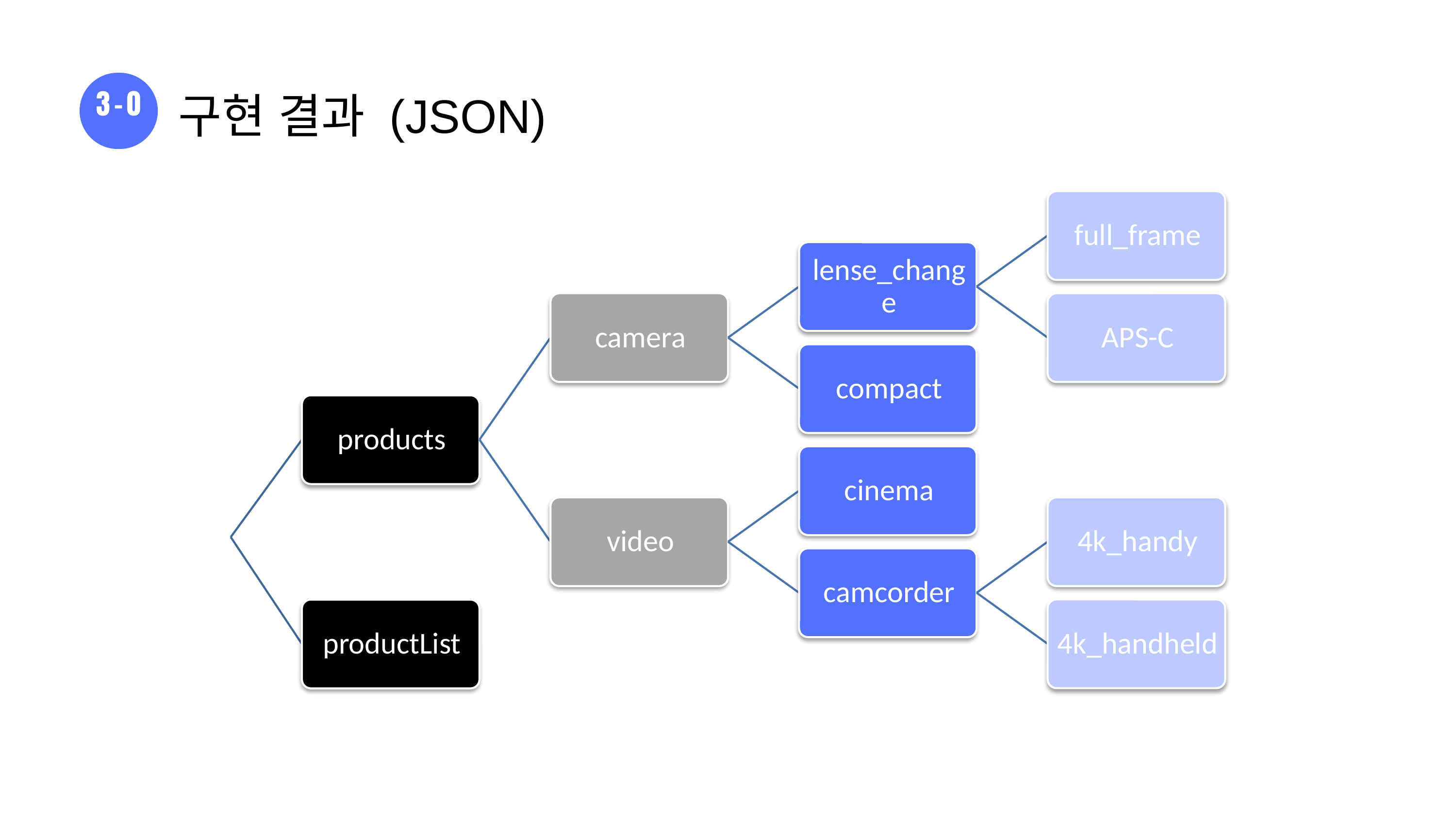

3-0
구현 결과 (JSON)

products

camera

lense_change

full_frame

APS-C

compact

video

cinema

camcorder

4k_handy

4k_handheld

productList